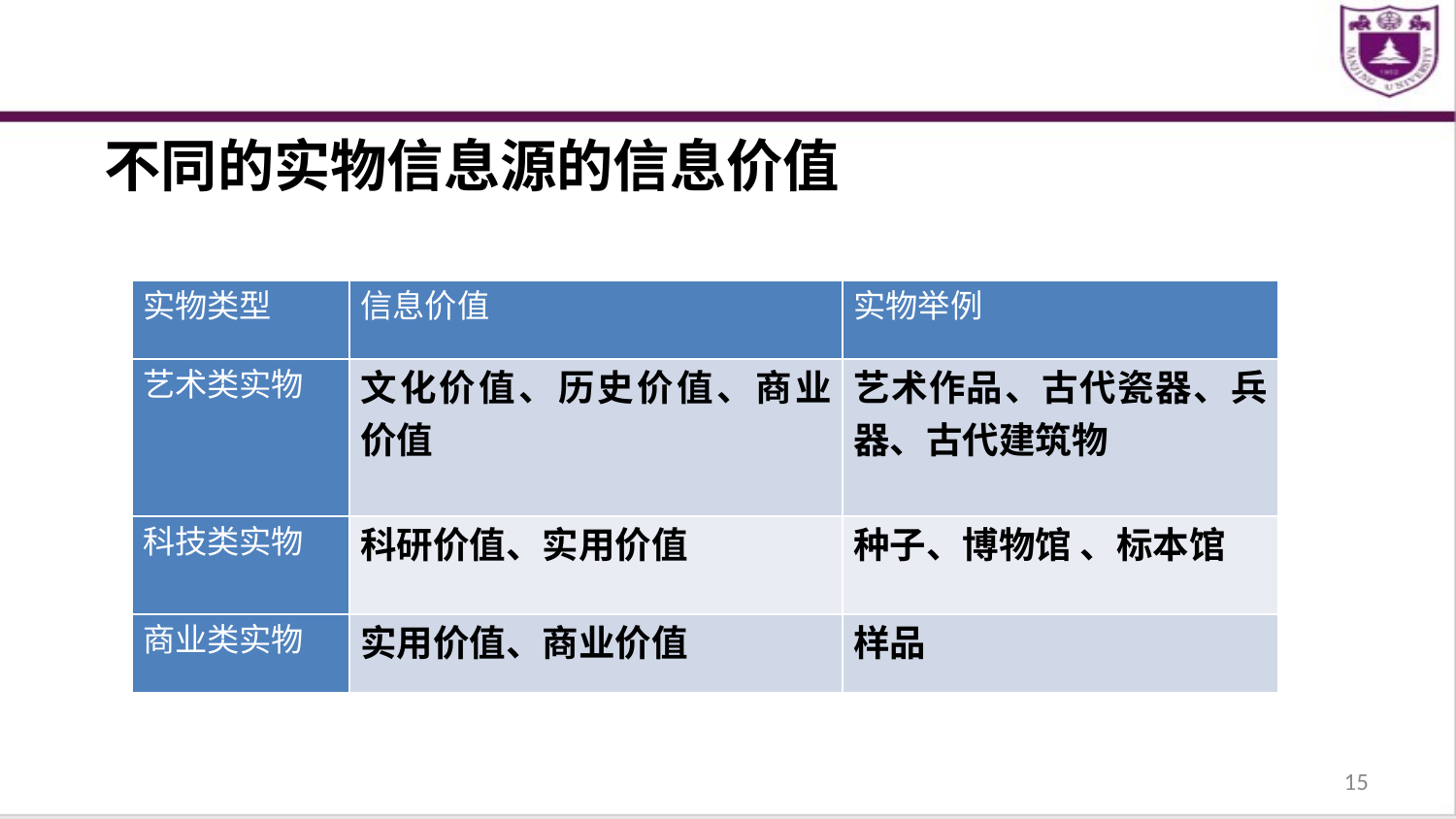

不同的实物信息源的信息价值
| 实物类型 | 信息价值 | 实物举例 |
| --- | --- | --- |
| 艺术类实物 | 文化价值、历史价值、商业价值 | 艺术作品、古代瓷器、兵器、古代建筑物 |
| 科技类实物 | 科研价值、实用价值 | 种子、博物馆 、标本馆 |
| 商业类实物 | 实用价值、商业价值 | 样品 |
15